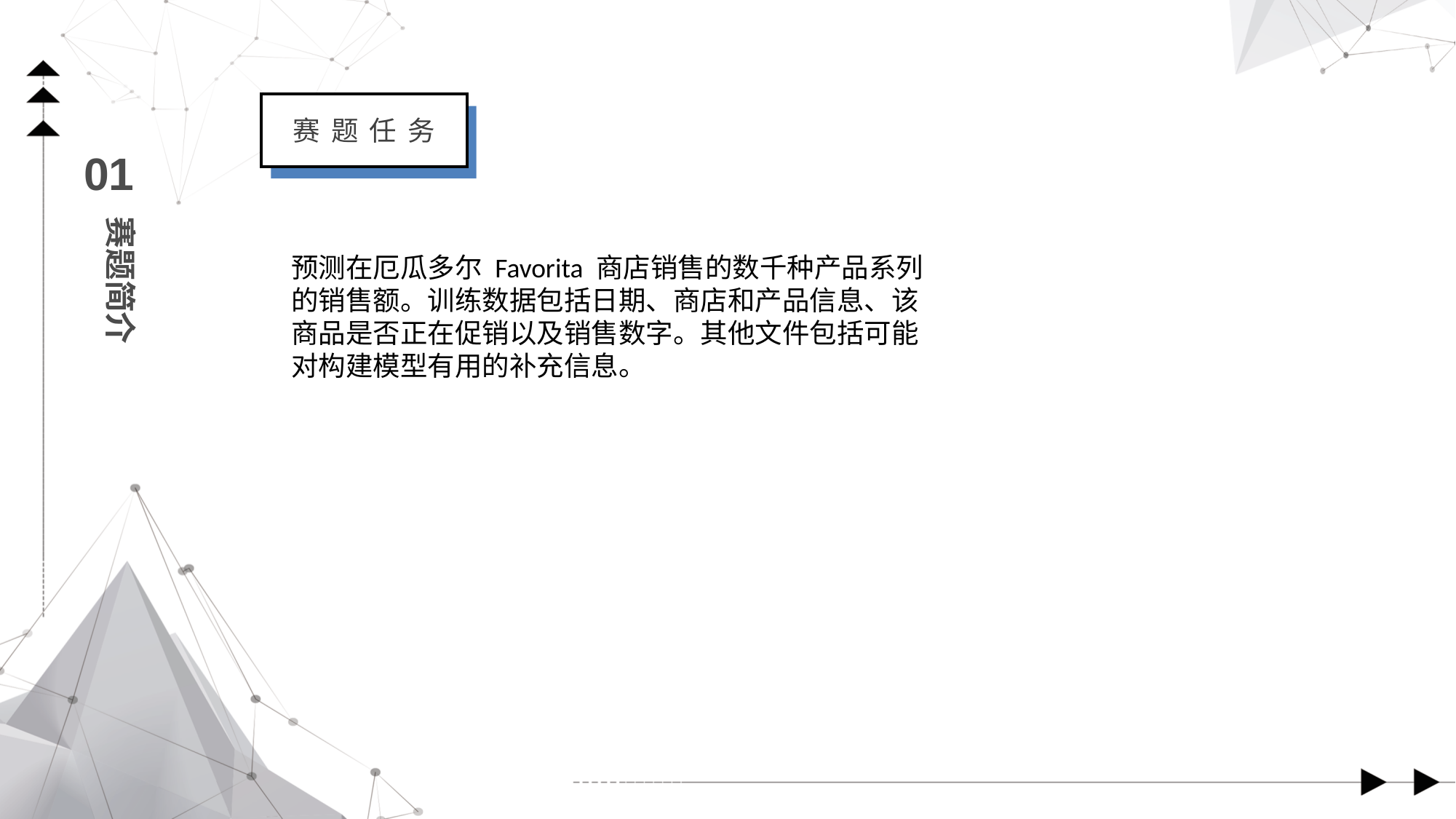

赛 题 任 务
01
赛题简介
预测在厄瓜多尔 Favorita 商店销售的数千种产品系列的销售额。训练数据包括日期、商店和产品信息、该商品是否正在促销以及销售数字。其他文件包括可能对构建模型有用的补充信息。